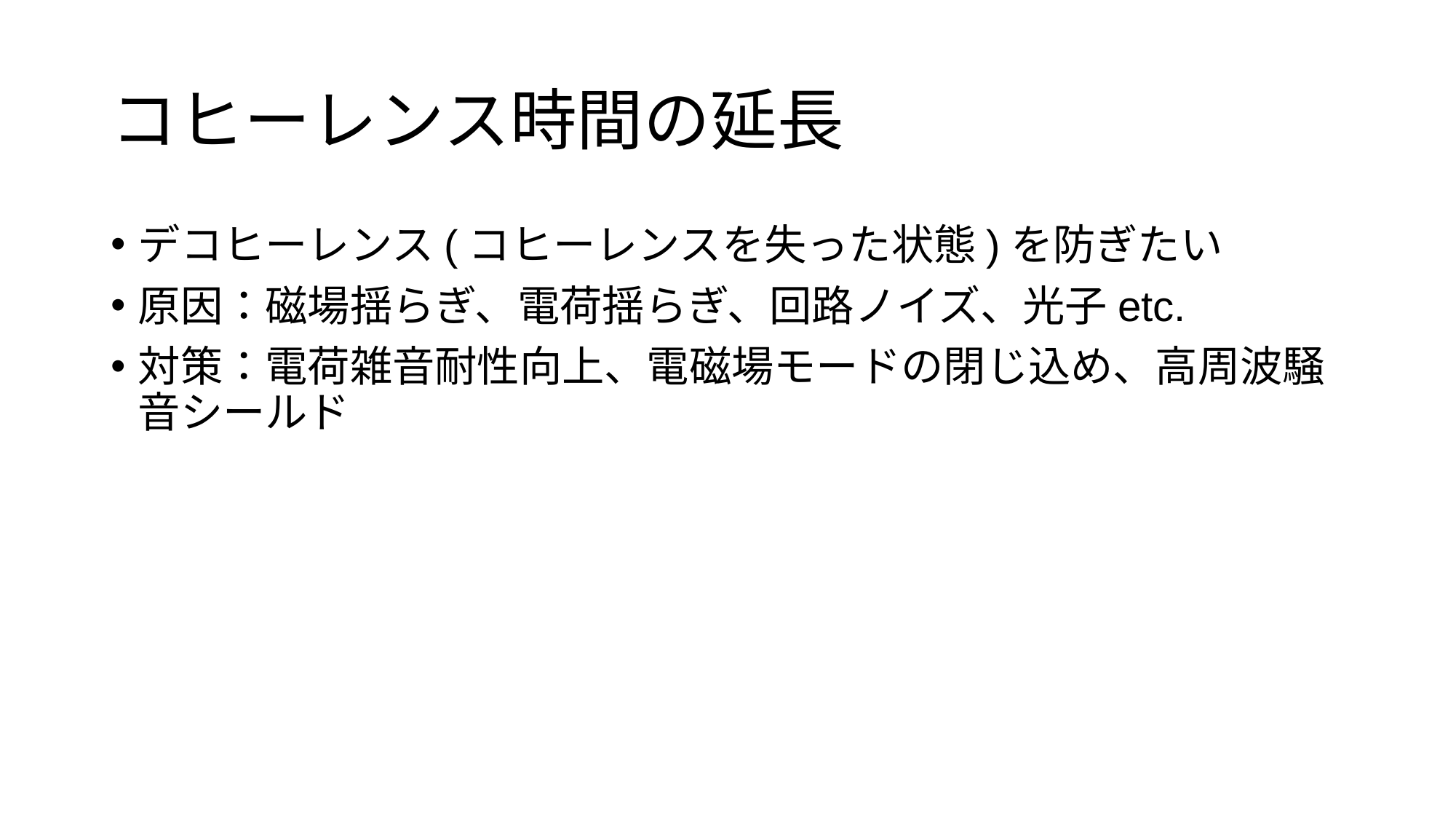

# コヒーレンス時間の延長
デコヒーレンス(コヒーレンスを失った状態)を防ぎたい
原因：磁場揺らぎ、電荷揺らぎ、回路ノイズ、光子etc.
対策：電荷雑音耐性向上、電磁場モードの閉じ込め、高周波騒音シールド